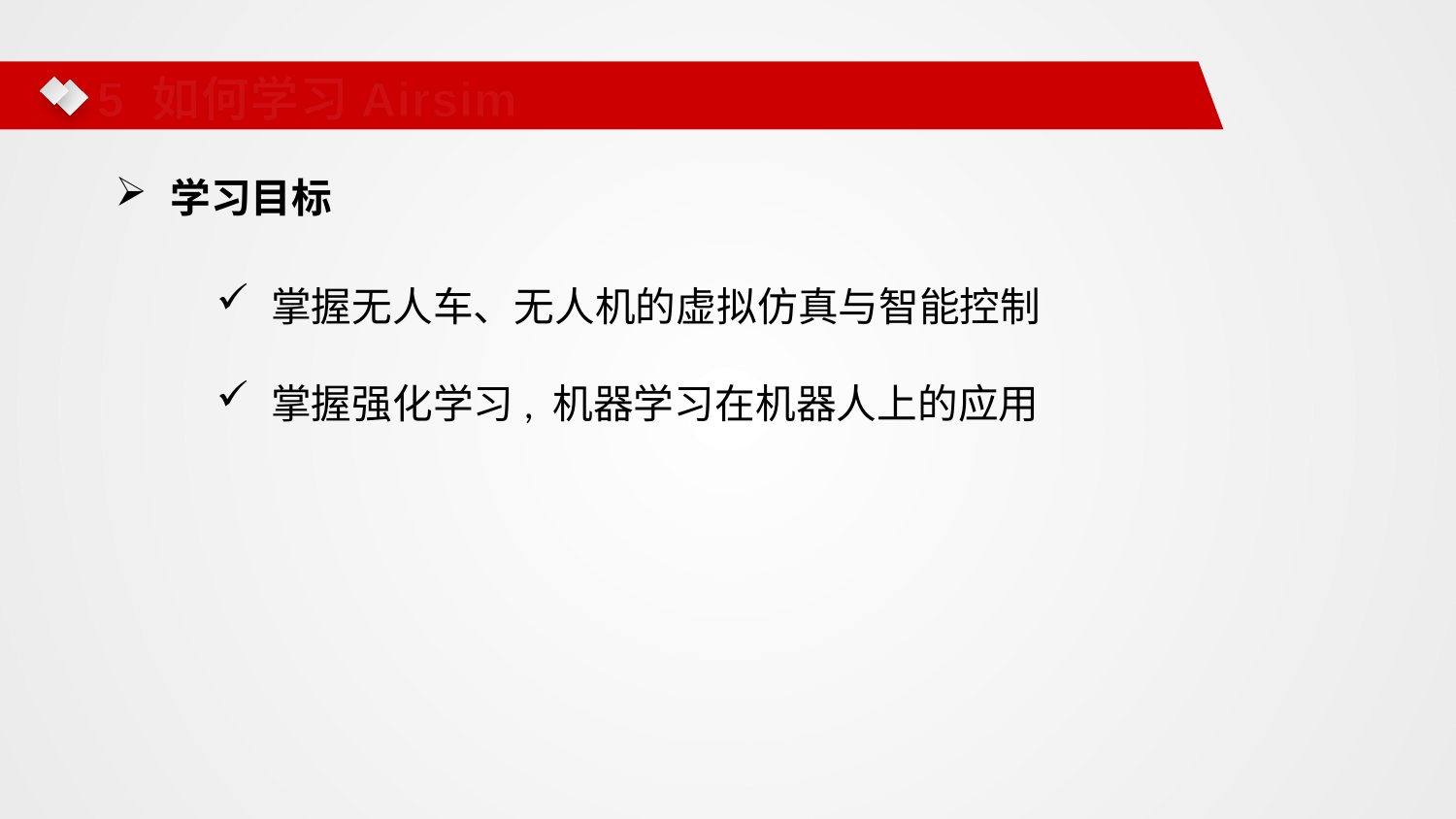

5 如何学习Airsim
学习目标

掌握无人车、无人机的虚拟仿真与智能控制

掌握强化学习, 机器学习在机器人上的应用